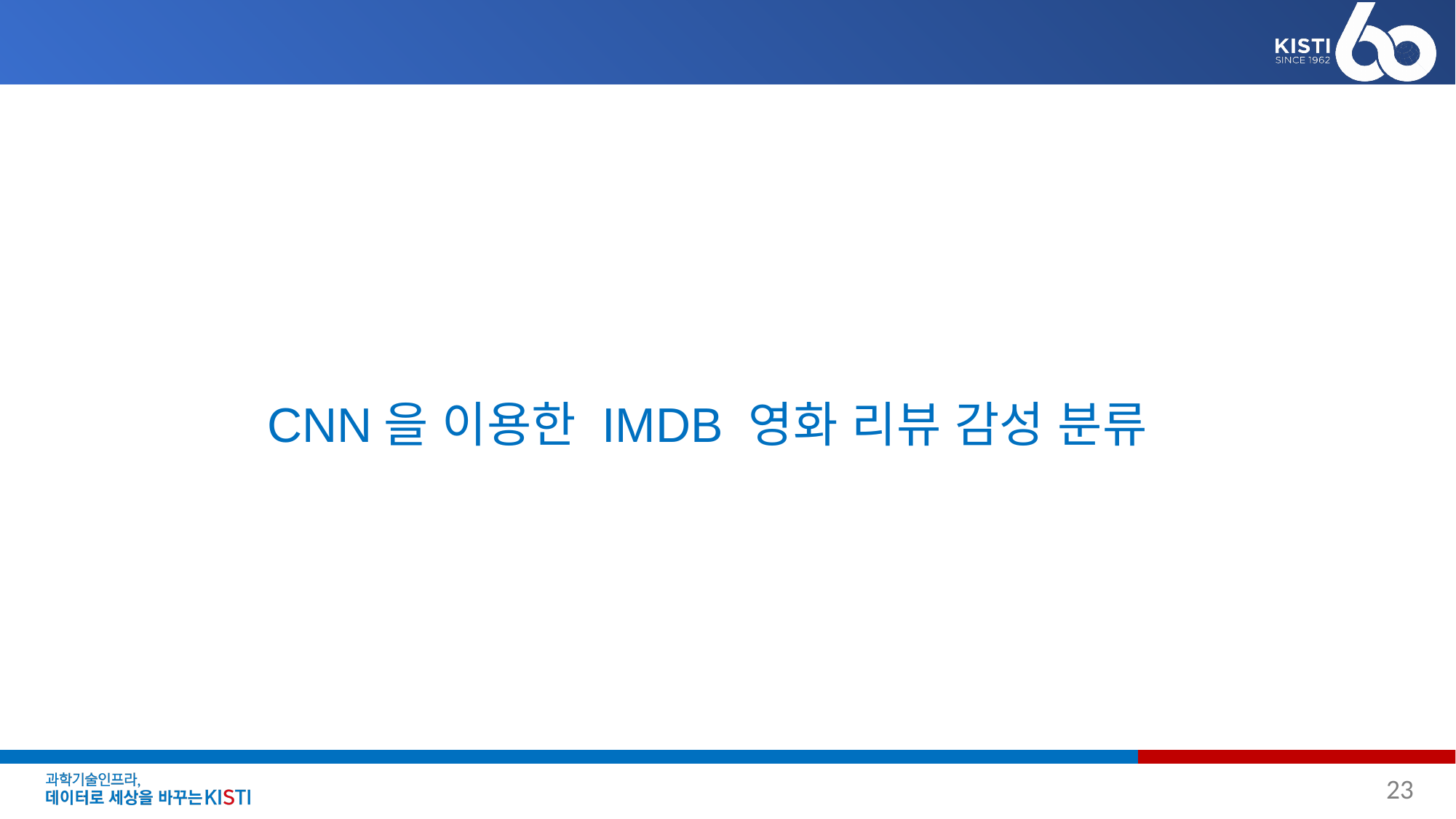

# CNN을 이용한 IMDB 영화 리뷰 감성 분류
23